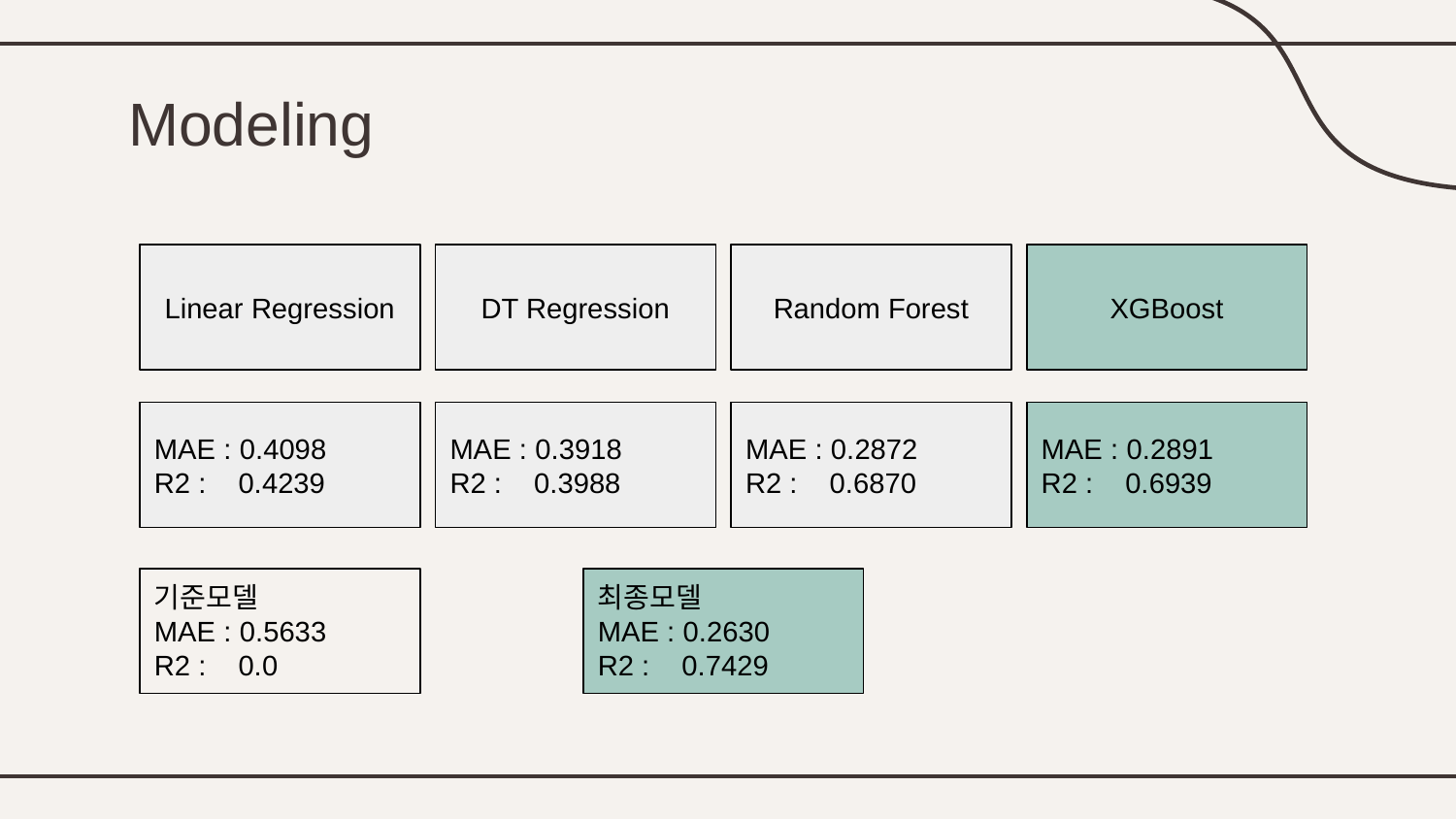

# Modeling
Linear Regression
DT Regression
Random Forest
XGBoost
MAE : 0.4098
R2 :    0.4239
MAE : 0.3918
R2 :    0.3988
MAE : 0.2872
R2 :    0.6870
MAE : 0.2891
R2 :    0.6939
기준모델
MAE : 0.5633
R2 :    0.0
최종모델
MAE : 0.2630
R2 :    0.7429